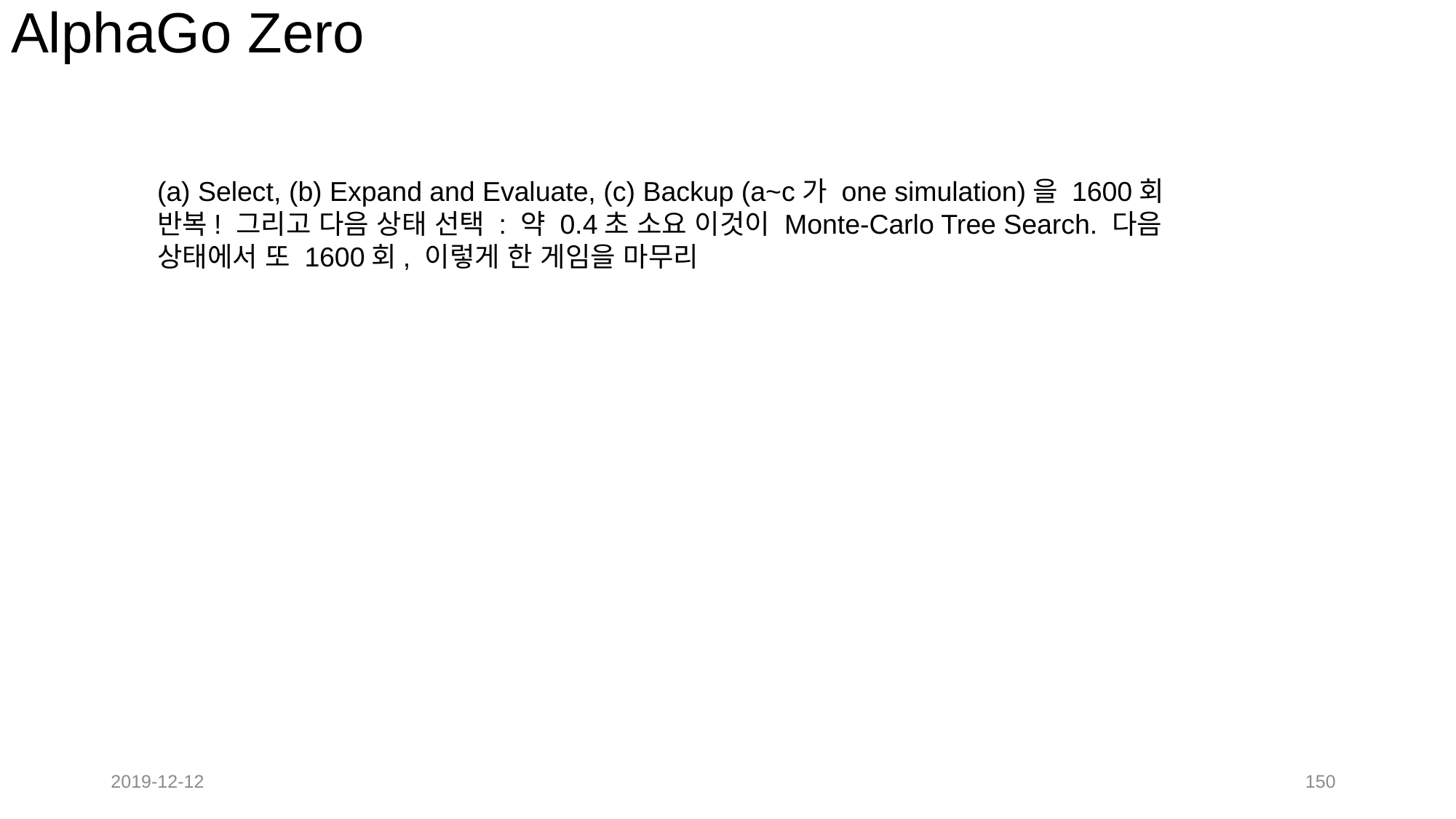

# AlphaGo Zero
(a) Select, (b) Expand and Evaluate, (c) Backup (a~c가 one simulation)을 1600회 반복! 그리고 다음 상태 선택 : 약 0.4초 소요 이것이 Monte-Carlo Tree Search. 다음 상태에서 또 1600회, 이렇게 한 게임을 마무리
2019-12-12
150